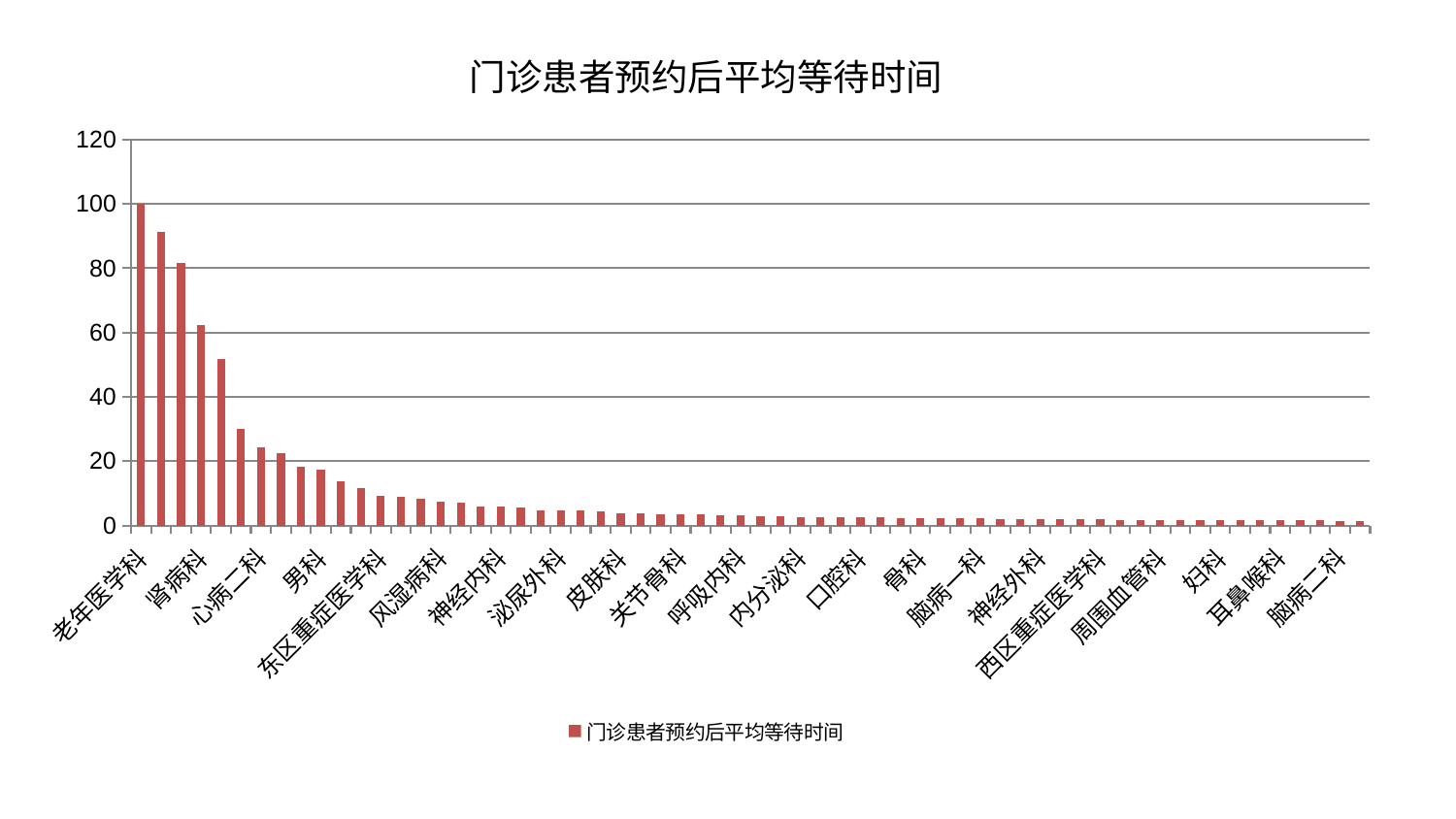

### Chart: 门诊患者预约后平均等待时间

| Category | 门诊患者预约后平均等待时间 |
|---|---|
| 老年医学科 | 99.99999999999999 |
| 脾胃病科 | 91.19095637418707 |
| 肿瘤内科 | 81.77998107956427 |
| 肾病科 | 62.365637482910884 |
| 微创骨科 | 51.837864101078786 |
| 心病一科 | 30.04073320512258 |
| 心病二科 | 24.174910774878985 |
| 消化内科 | 22.34248550762544 |
| 肝病科 | 18.25977383138986 |
| 男科 | 17.25036105226778 |
| 脊柱骨科 | 13.785548020587596 |
| 肝胆外科 | 11.55309053287441 |
| 东区重症医学科 | 9.141199830395523 |
| 医院 | 8.868993651548086 |
| 肾脏内科 | 8.1558791270806 |
| 风湿病科 | 7.304500820853019 |
| 康复科 | 6.994232066482306 |
| 脾胃科消化科合并 | 6.038722480174836 |
| 神经内科 | 5.961609876164644 |
| 针灸科 | 5.633636107475581 |
| 小儿骨科 | 4.810781300390332 |
| 泌尿外科 | 4.79926651317311 |
| 运动损伤骨科 | 4.724821359021017 |
| 中医外治中心 | 4.46893790395623 |
| 皮肤科 | 3.8970220655180605 |
| 乳腺甲状腺外科 | 3.8061325745085695 |
| 推拿科 | 3.56530038529546 |
| 关节骨科 | 3.5423203568902246 |
| 脑病三科 | 3.4925509131616224 |
| 心血管内科 | 3.274007440731297 |
| 呼吸内科 | 3.120830377673266 |
| 妇科妇二科合并 | 2.802342249150152 |
| 产科 | 2.7613524101157965 |
| 内分泌科 | 2.7259097721800445 |
| 美容皮肤科 | 2.7060946921367446 |
| 胸外科 | 2.6591492284639444 |
| 口腔科 | 2.4886931648019877 |
| 眼科 | 2.4731521075536076 |
| 治未病中心 | 2.388809030927112 |
| 骨科 | 2.2958150958220513 |
| 综合内科 | 2.261567996795547 |
| 儿科 | 2.2430400515164752 |
| 脑病一科 | 2.168212751810936 |
| 心病三科 | 2.1176836845220914 |
| 心病四科 | 2.0955100208667328 |
| 神经外科 | 2.0679302066307623 |
| 中医经典科 | 1.9003836198878878 |
| 肛肠科 | 1.8877035961087794 |
| 西区重症医学科 | 1.8191877958373608 |
| 显微骨科 | 1.8170507517383707 |
| 妇二科 | 1.7250844168794859 |
| 周围血管科 | 1.704995996481526 |
| 血液科 | 1.6830209960822453 |
| 小儿推拿科 | 1.661051073855271 |
| 妇科 | 1.6565730630791338 |
| 创伤骨科 | 1.65058873052087 |
| 重症医学科 | 1.610906689660361 |
| 耳鼻喉科 | 1.5730984478636993 |
| 普通外科 | 1.5500845955615996 |
| 身心医学科 | 1.5214746599007622 |
| 脑病二科 | 1.5106777562860234 |
| 东区肾病科 | 1.510420647214071 |
63